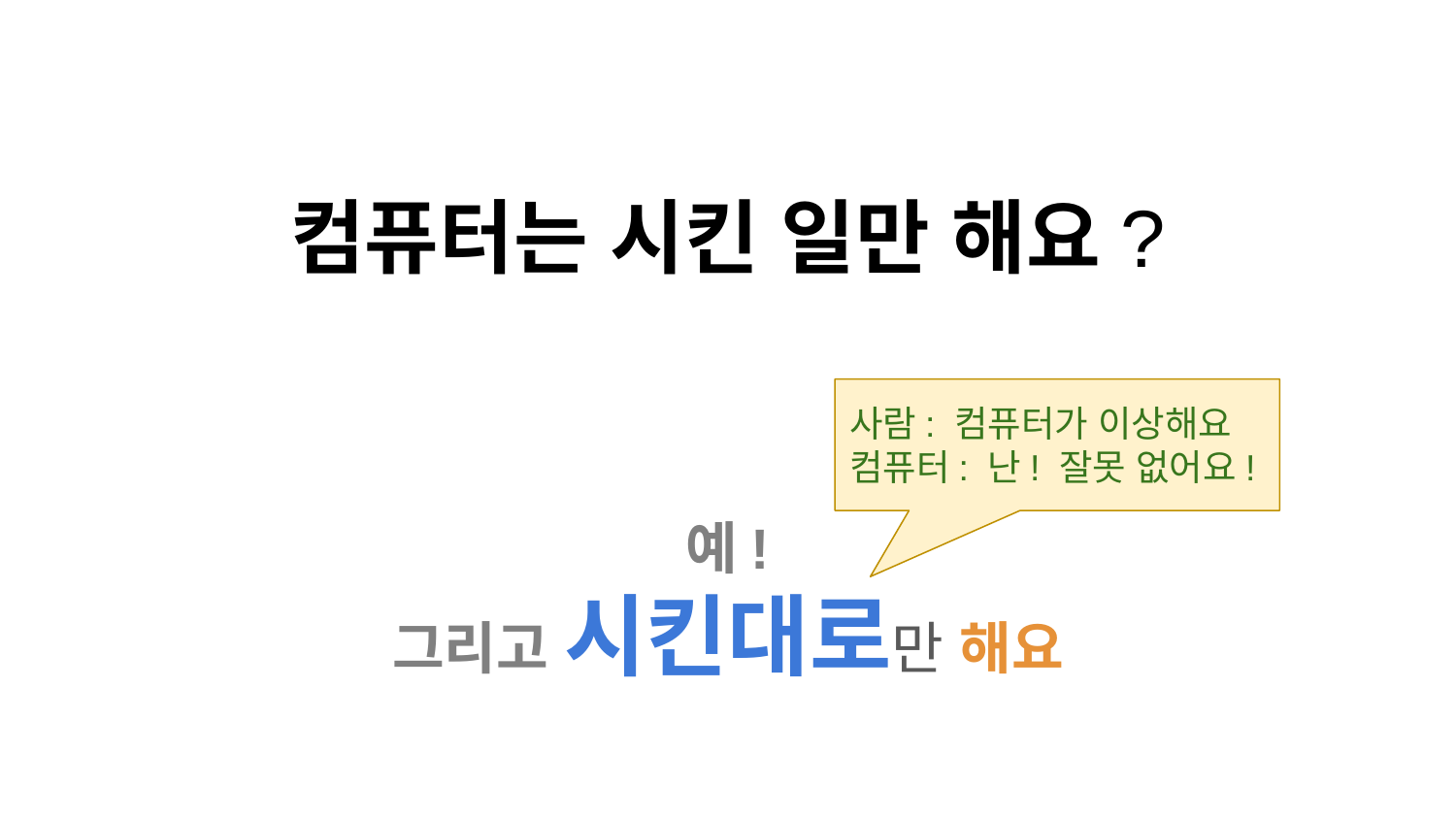

# 컴퓨터는 시킨 일만 해요?
사람: 컴퓨터가 이상해요
컴퓨터: 난! 잘못 없어요!
예!
그리고 시킨대로만 해요